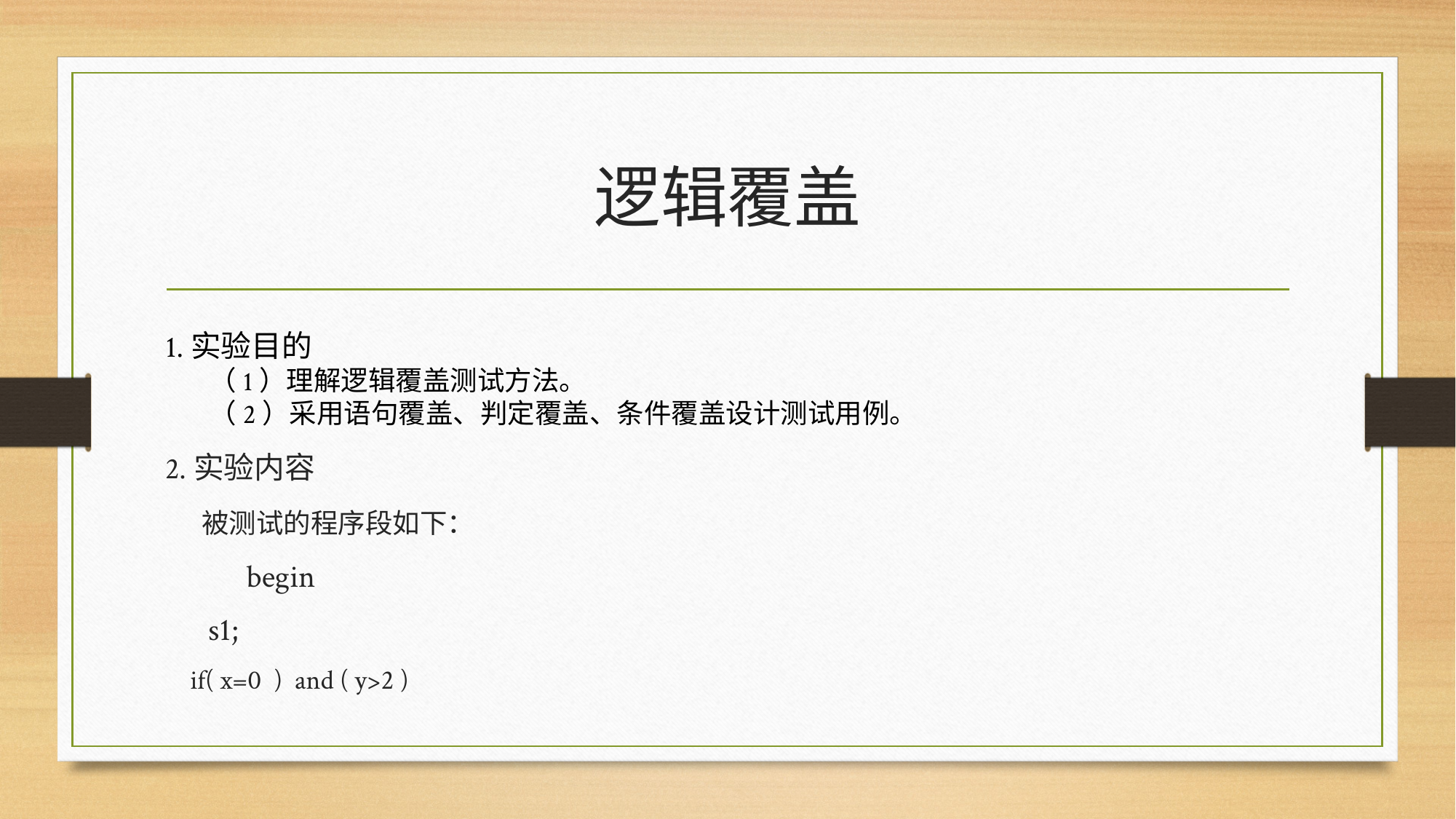

# 逻辑覆盖
1.实验目的
      （1）理解逻辑覆盖测试方法。
      （2）采用语句覆盖、判定覆盖、条件覆盖设计测试用例。

      2.实验内容
           被测试的程序段如下：
	   begin
             s1;
            if( x=0  )  and ( y>2 )